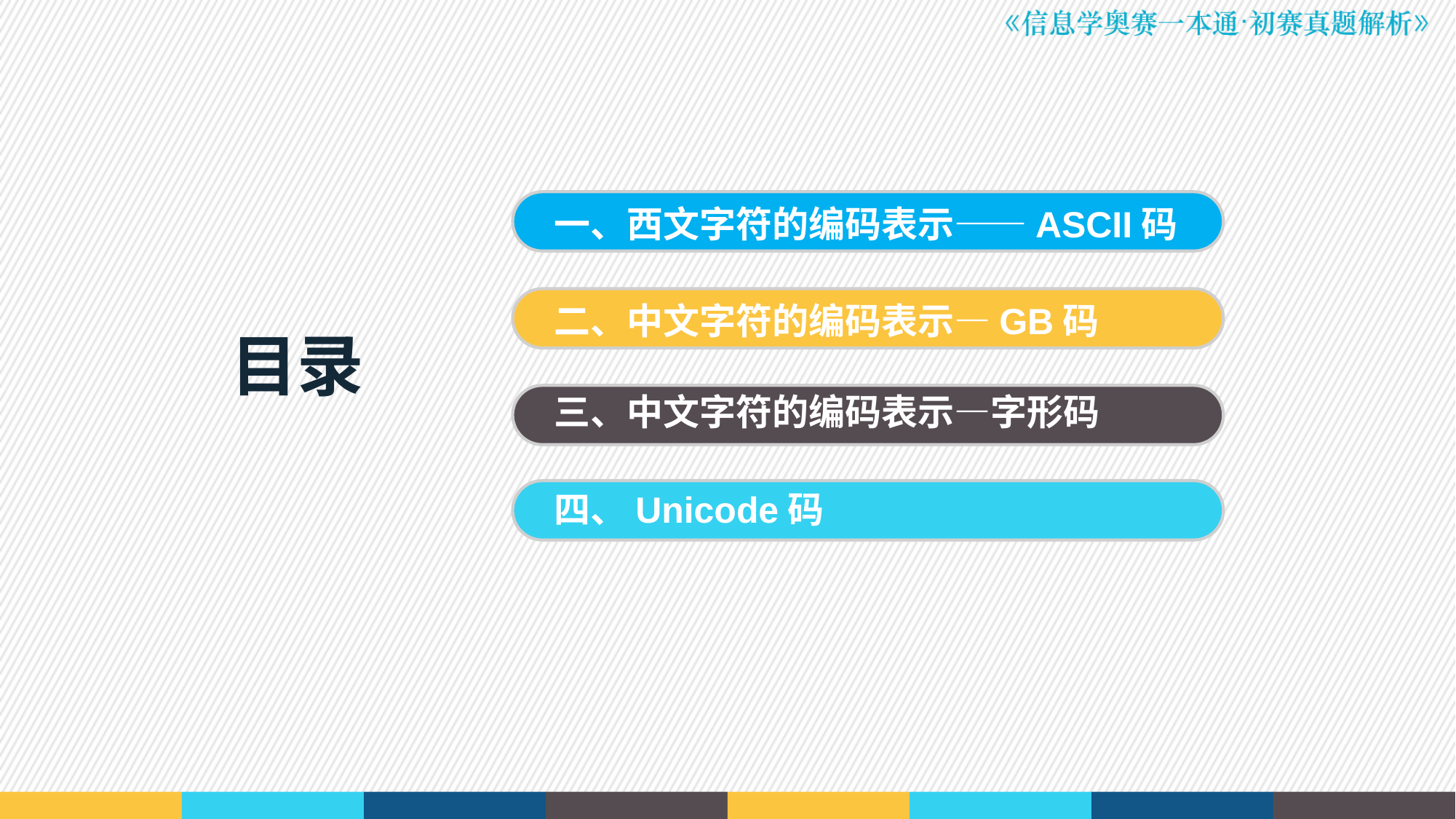

一、西文字符的编码表示——ASCII码

二、中文字符的编码表示—GB码
目录
三、中文字符的编码表示—字形码

四、Unicode码